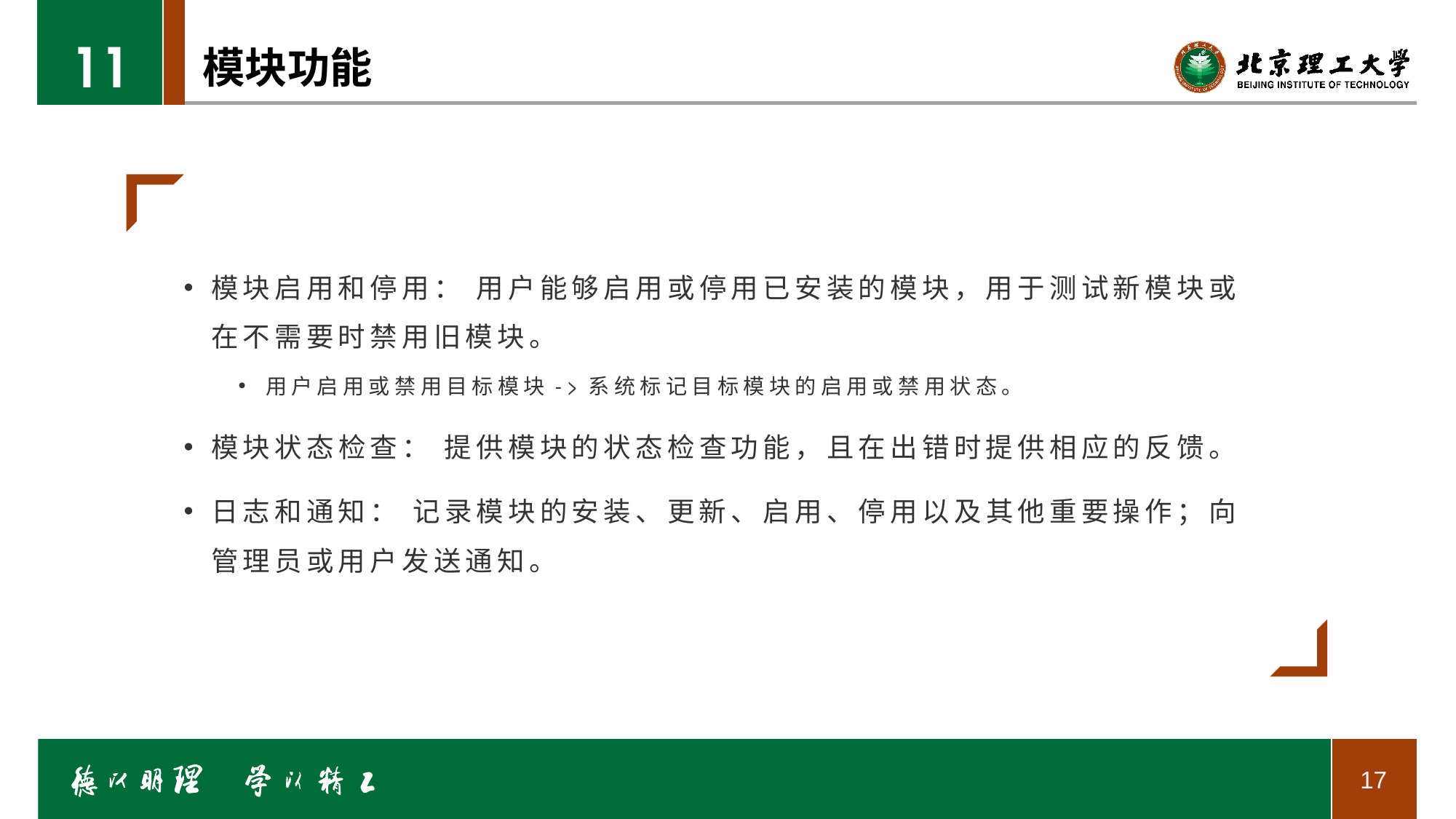

11
# 模块功能

模块启用和停用： 用户能够启用或停用已安装的模块，用于测试新模块或在不需要时禁用旧模块。
用户启用或禁用目标模块->系统标记目标模块的启用或禁用状态。
模块状态检查： 提供模块的状态检查功能，且在出错时提供相应的反馈。
日志和通知： 记录模块的安装、更新、启用、停用以及其他重要操作；向管理员或用户发送通知。